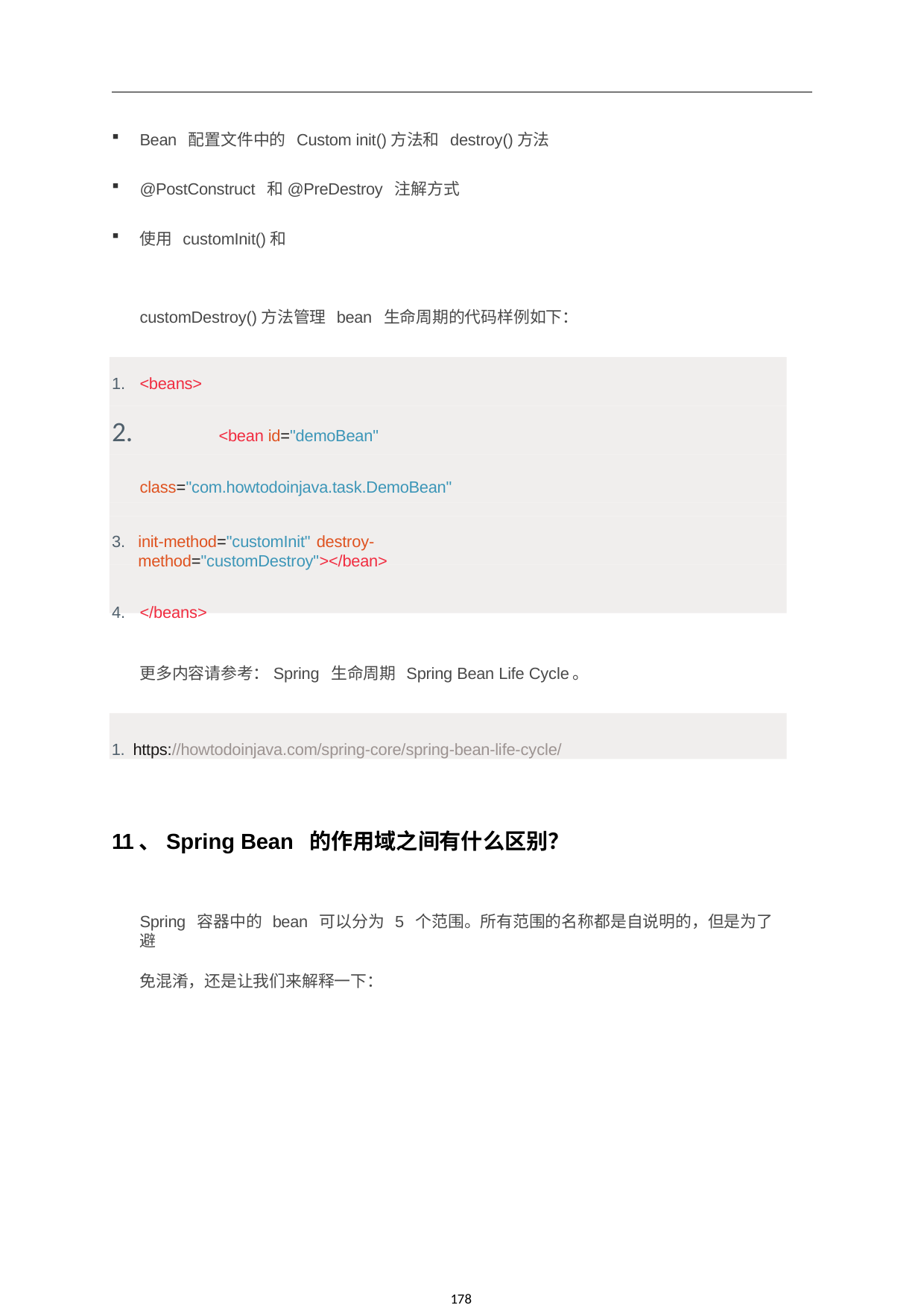

Bean 配置文件中的 Custom init()方法和 destroy()方法

@PostConstruct 和@PreDestroy 注解方式

使用 customInit()和
customDestroy()方法管理 bean 生命周期的代码样例如下：

<beans>
	<bean id="demoBean"  class="com.howtodoinjava.task.DemoBean"

init-method="customInit" destroy-method="customDestroy"></bean>

</beans>

更多内容请参考：Spring 生命周期 Spring Bean Life Cycle。

1. https://howtodoinjava.com/spring-core/spring-bean-life-cycle/
11、Spring Bean 的作用域之间有什么区别？
Spring 容器中的 bean 可以分为 5 个范围。所有范围的名称都是自说明的，但是为了避

免混淆，还是让我们来解释一下：
178